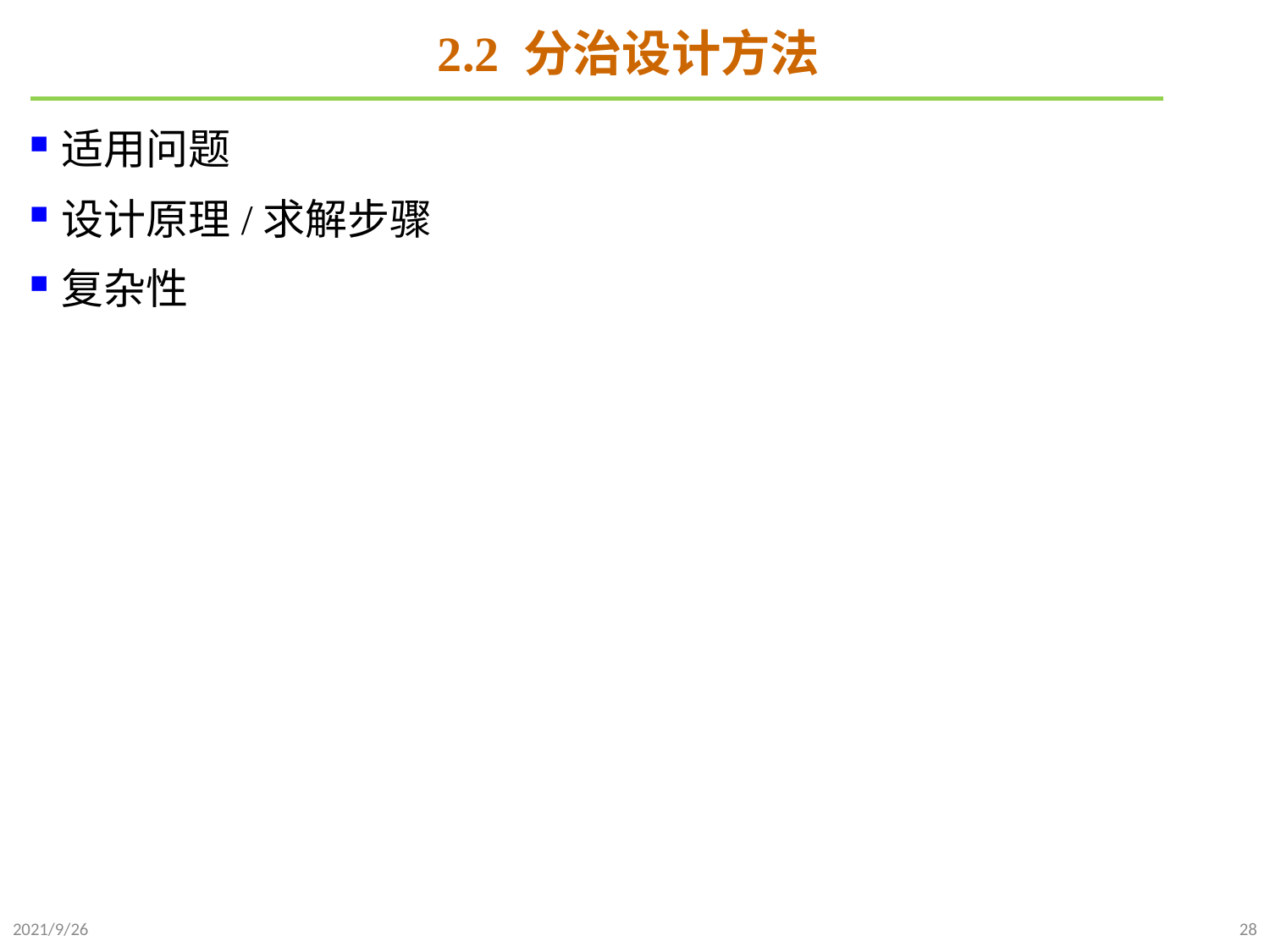

# 2.2 分治设计方法
适用问题
设计原理/求解步骤
复杂性

2021/9/26
28